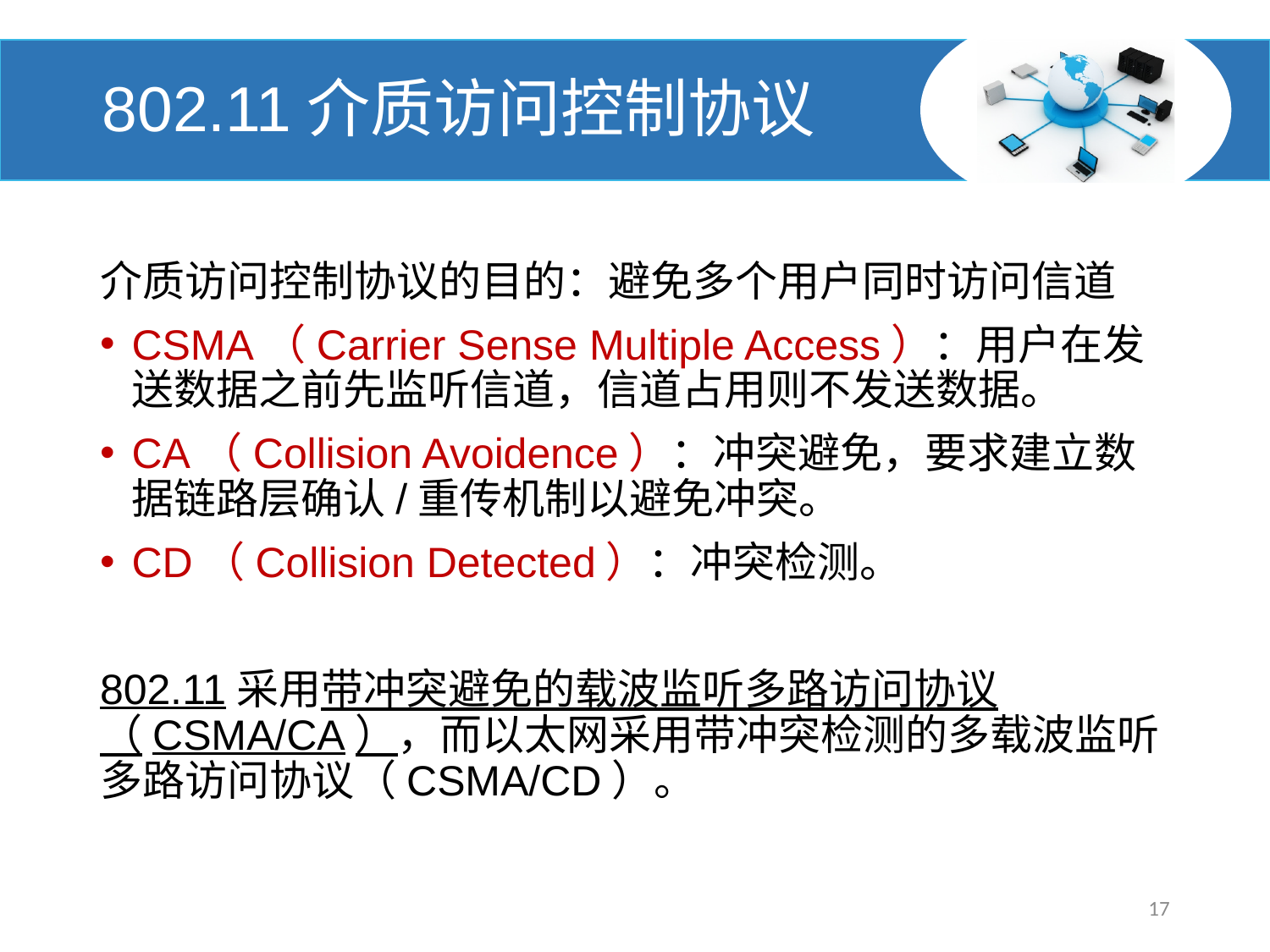

# 802.11介质访问控制协议
介质访问控制协议的目的：避免多个用户同时访问信道
CSMA（Carrier Sense Multiple Access）：用户在发送数据之前先监听信道，信道占用则不发送数据。
CA（Collision Avoidence）：冲突避免，要求建立数据链路层确认/重传机制以避免冲突。
CD（Collision Detected）：冲突检测。

802.11采用带冲突避免的载波监听多路访问协议（CSMA/CA），而以太网采用带冲突检测的多载波监听多路访问协议（CSMA/CD）。

17